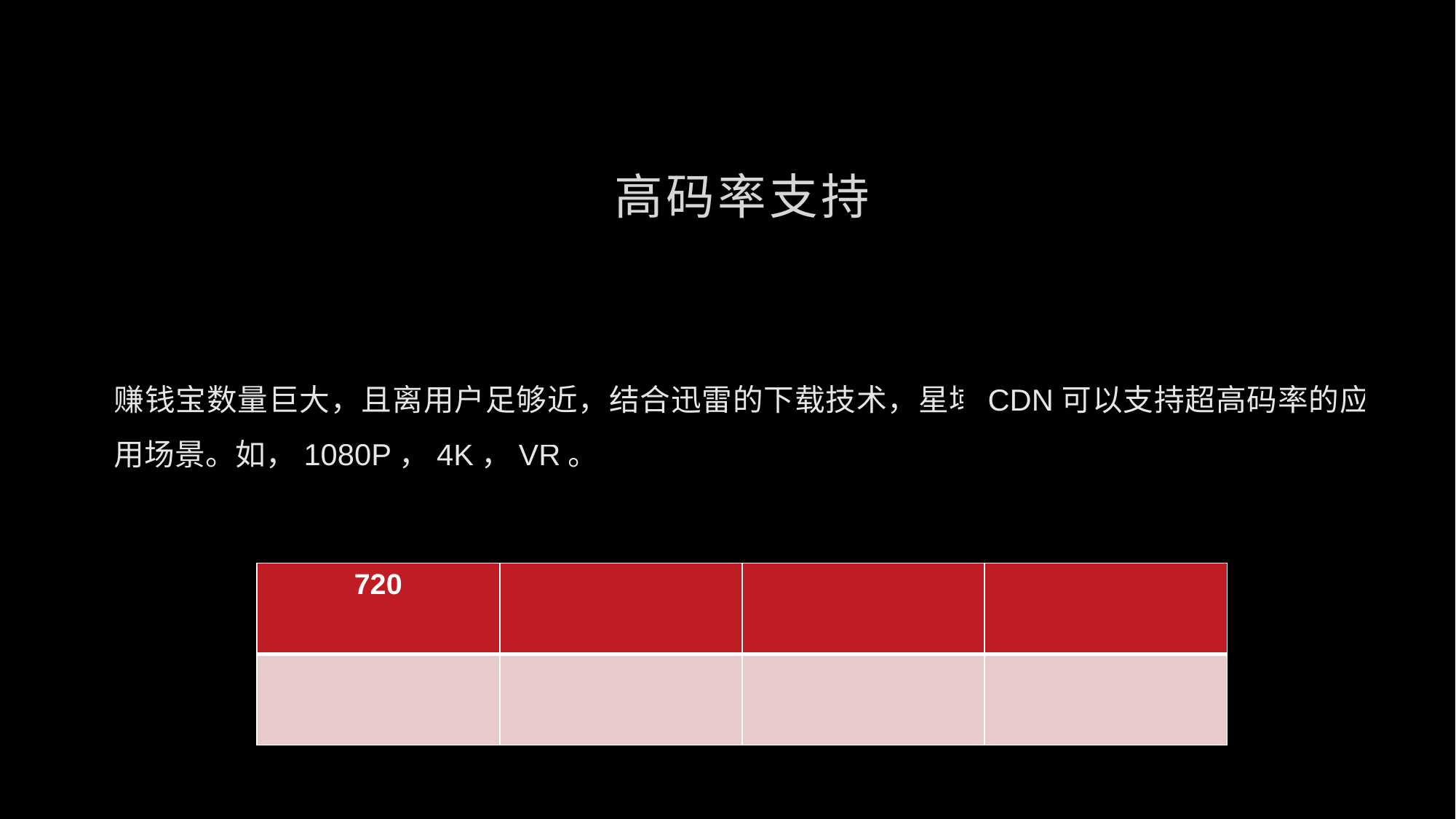

高码率支持
赚钱宝数量巨大，且离用户足够近，结合迅雷的下载技术，星域CDN可以支持超高码率的应用场景。如，1080P，4K，VR。
| 720 |  |  |  |
| --- | --- | --- | --- |
|  |  |  |  |